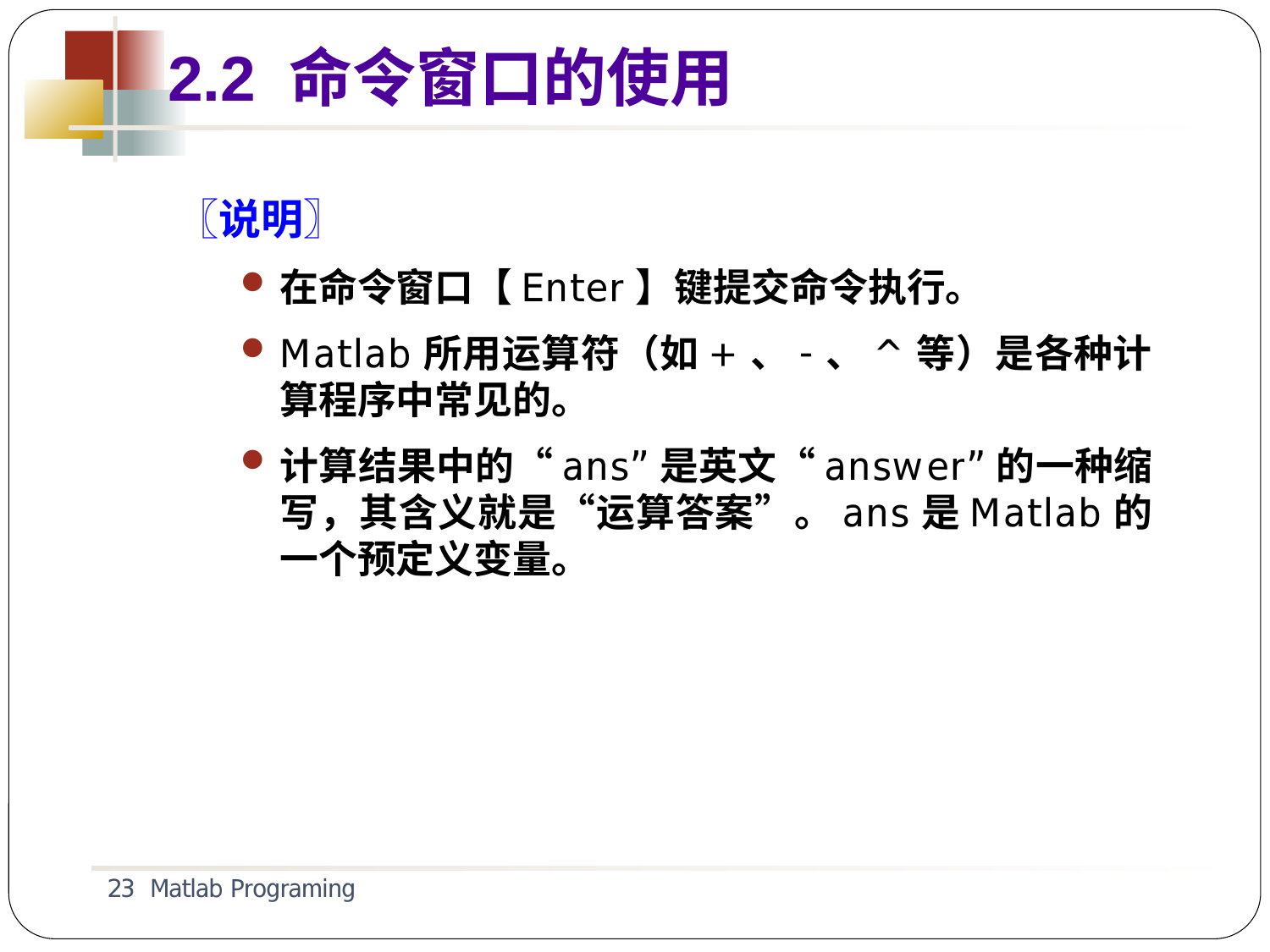

2.2 命令窗口的使用
〖说明〗
在命令窗口【Enter】键提交命令执行。
Matlab所用运算符（如+、-、^等）是各种计算程序中常见的。
计算结果中的“ans”是英文“answer”的一种缩写，其含义就是“运算答案”。ans是Matlab的一个预定义变量。
23  Matlab Programing